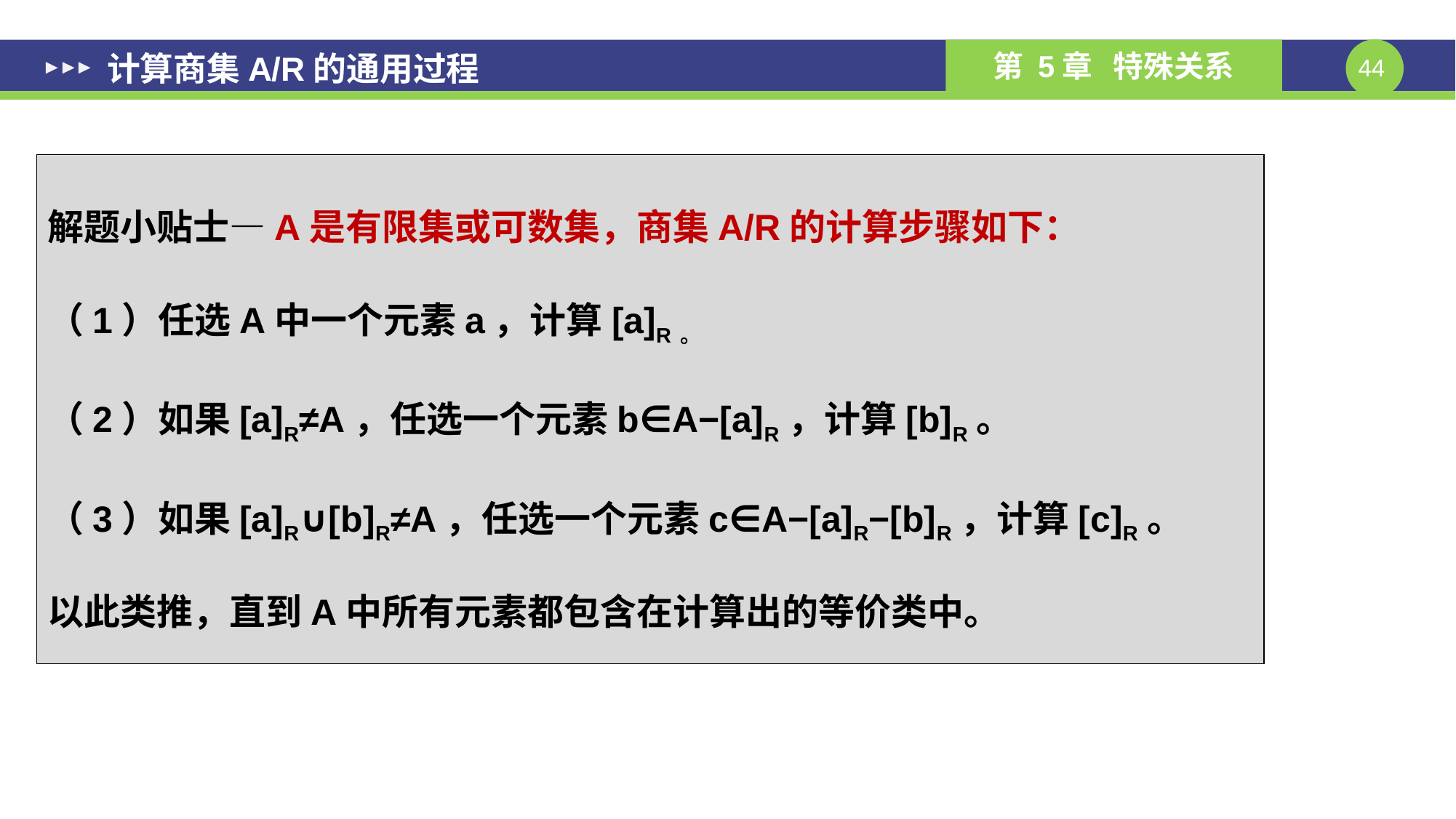

# 计算商集A/R的通用过程
解题小贴士—A是有限集或可数集，商集A/R的计算步骤如下：
（1）任选A中一个元素a，计算[a]R。
（2）如果[a]R≠A，任选一个元素b∈A−[a]R，计算[b]R。
（3）如果[a]R∪[b]R≠A，任选一个元素c∈A−[a]R−[b]R，计算[c]R。
以此类推，直到A中所有元素都包含在计算出的等价类中。